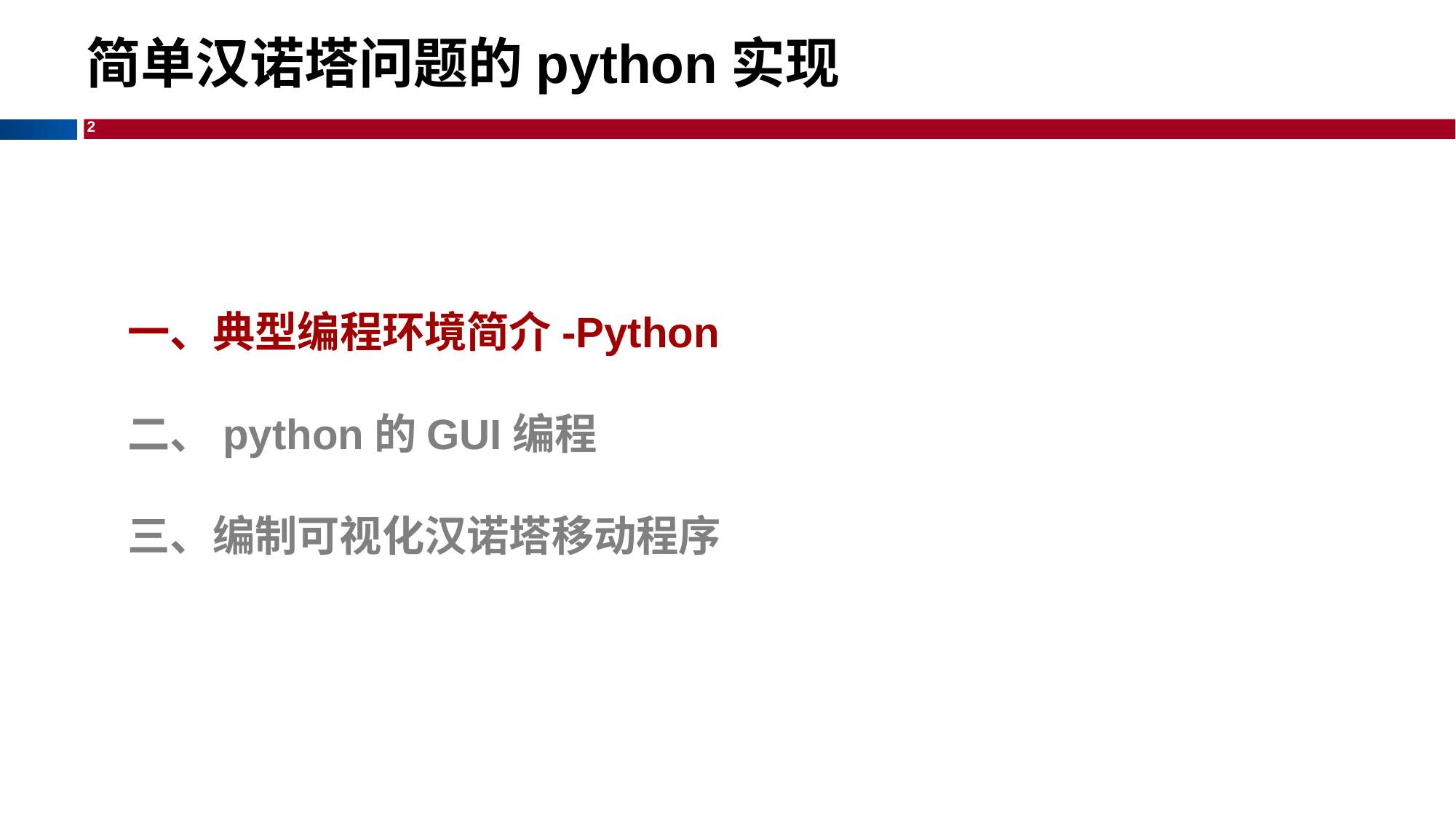

# 简单汉诺塔问题的python实现
一、典型编程环境简介-Python
二、python的GUI编程
三、编制可视化汉诺塔移动程序